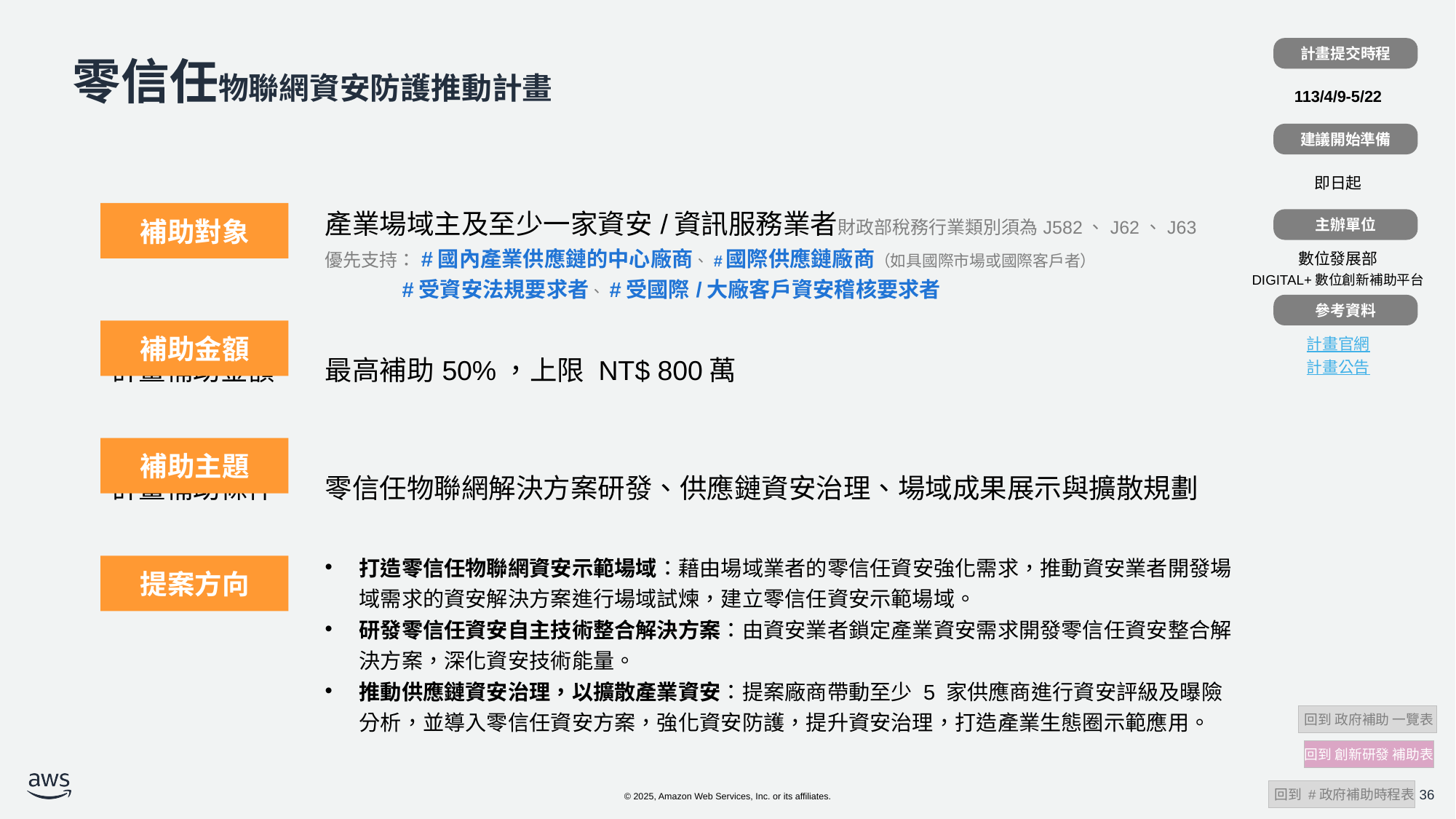

計畫提交時程
|  |
| --- |
| 113/4/9-5/22 |
|  |
| 即日起 |
|  |
| 數位發展部 DIGITAL+數位創新補助平台 |
|  |
| 計畫官網 計畫公告 |
# 零信任物聯網資安防護推動計畫
建議開始準備
| 計畫補助對象 | 產業場域主及至少一家資安/資訊服務業者財政部稅務行業類別須為J582、J62、J63 優先支持：#國內產業供應鏈的中心廠商、#國際供應鏈廠商（如具國際市場或國際客戶者） #受資安法規要求者、#受國際/大廠客戶資安稽核要求者 |
| --- | --- |
| 計畫補助金額 | 最高補助50%，上限 NT$ 800萬 |
| 計畫補助條件 | 零信任物聯網解決方案研發、供應鏈資安治理、場域成果展示與擴散規劃 |
|  | 打造零信任物聯網資安示範場域：藉由場域業者的零信任資安強化需求，推動資安業者開發場域需求的資安解決方案進行場域試煉，建立零信任資安示範場域。 研發零信任資安自主技術整合解決方案：由資安業者鎖定產業資安需求開發零信任資安整合解決方案，深化資安技術能量。 推動供應鏈資安治理，以擴散產業資安：提案廠商帶動至少 5 家供應商進行資安評級及曝險分析，並導入零信任資安方案，強化資安防護，提升資安治理，打造產業生態圈示範應用。 |
補助對象
主辦單位
參考資料
補助金額
補助主題
提案方向
 回到 政府補助 一覽表
回到 創新研發 補助表
 回到 #政府補助時程表
36